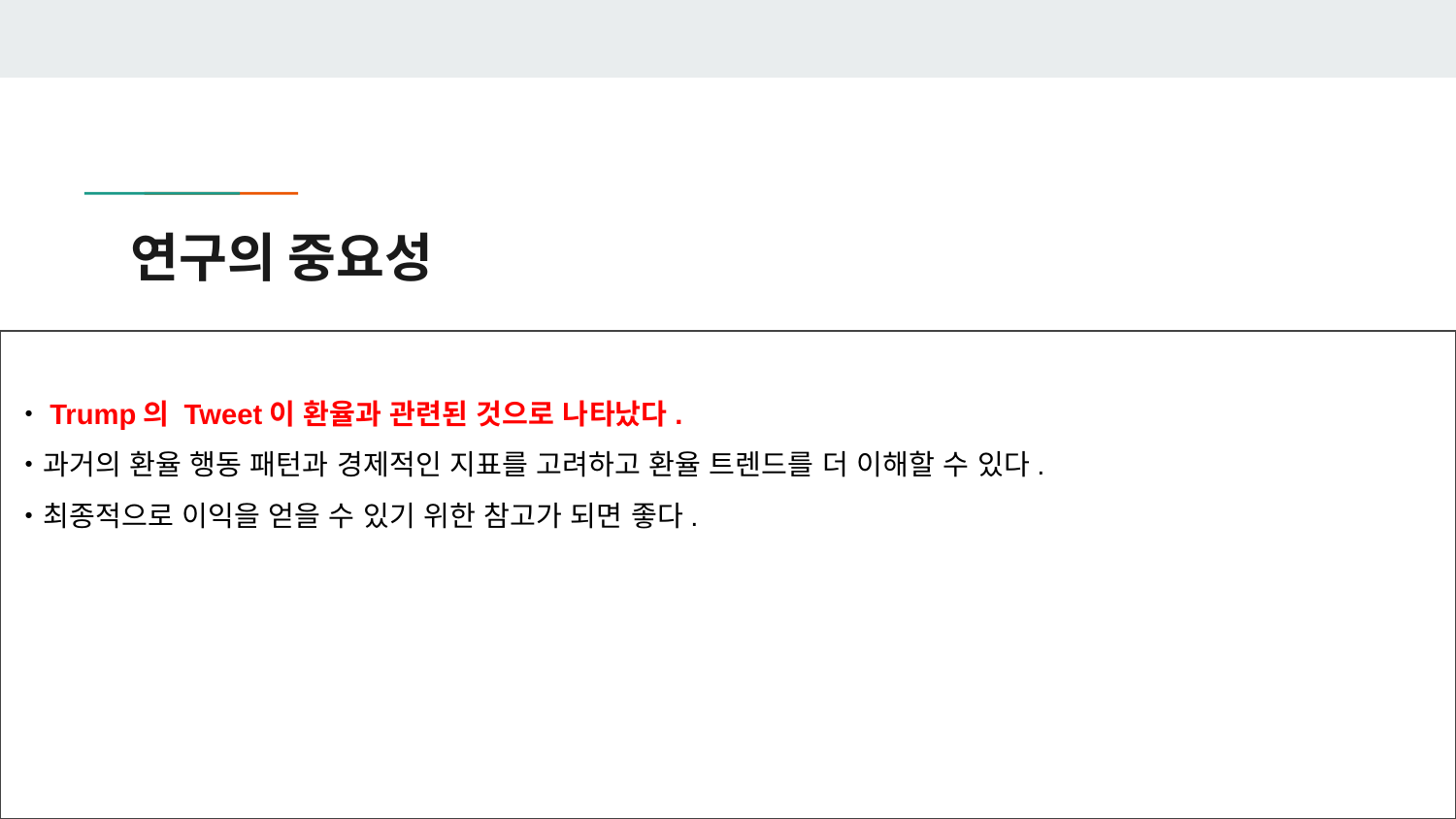

# 연구의 중요성

・Trump의 Tweet이 환율과 관련된 것으로 나타났다.
・과거의 환율 행동 패턴과 경제적인 지표를 고려하고 환율 트렌드를 더 이해할 수 있다.
・최종적으로 이익을 얻을 수 있기 위한 참고가 되면 좋다.